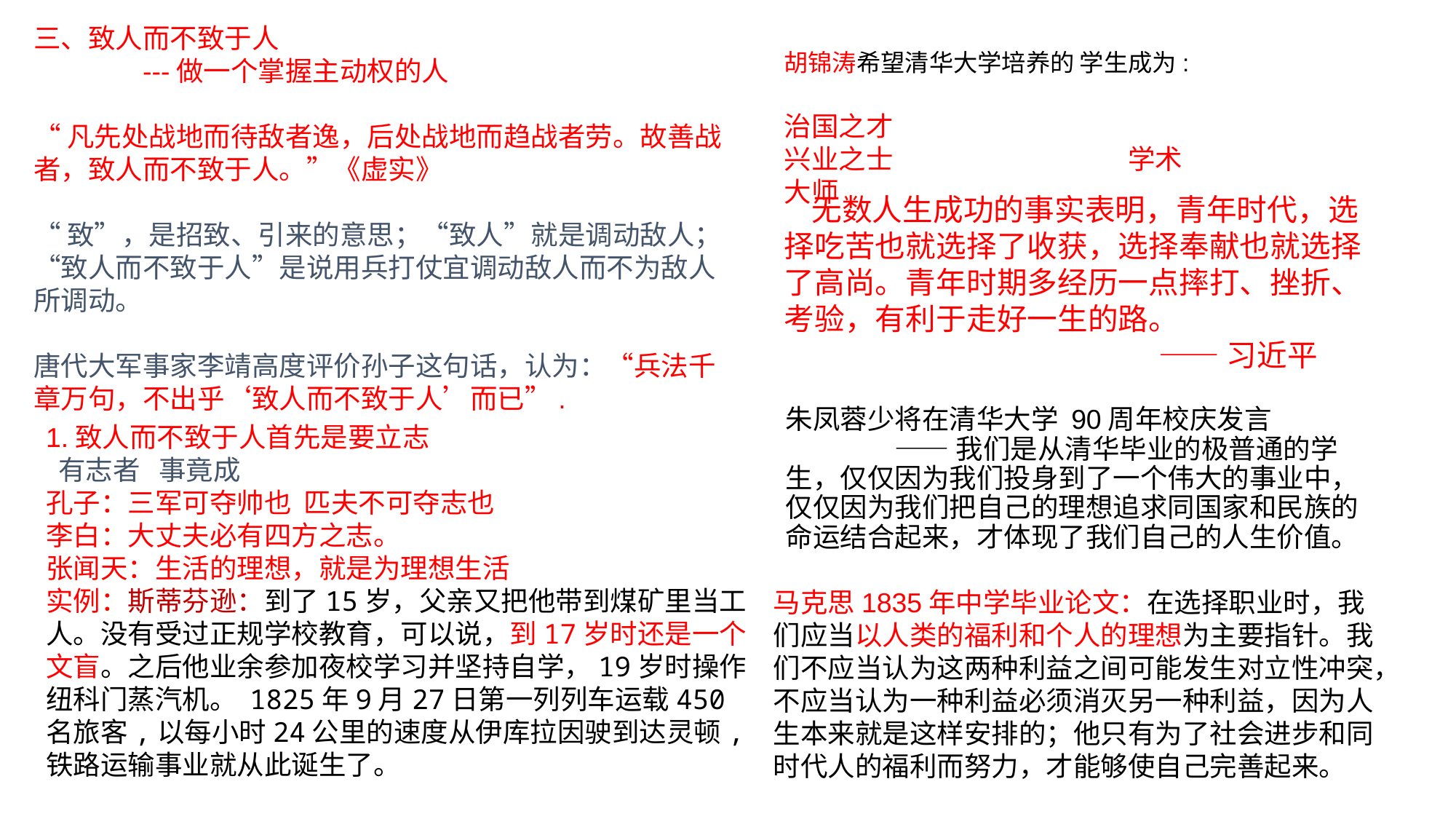

三、致人而不致于人
	---做一个掌握主动权的人
“凡先处战地而待敌者逸，后处战地而趋战者劳。故善战者，致人而不致于人。”《虚实》

“致”，是招致、引来的意思；“致人”就是调动敌人；“致人而不致于人”是说用兵打仗宜调动敌人而不为敌人所调动。

唐代大军事家李靖高度评价孙子这句话，认为：“兵法千章万句，不出乎‘致人而不致于人’而已”.
胡锦涛希望清华大学培养的 学生成为:
治国之才                                            兴业之士                                      学术大师
   无数人生成功的事实表明，青年时代，选择吃苦也就选择了收获，选择奉献也就选择了高尚。青年时期多经历一点摔打、挫折、考验，有利于走好一生的路。
			       ——习近平
朱凤蓉少将在清华大学 90周年校庆发言
 	——我们是从清华毕业的极普通的学生，仅仅因为我们投身到了一个伟大的事业中，仅仅因为我们把自己的理想追求同国家和民族的命运结合起来，才体现了我们自己的人生价值。
1.致人而不致于人首先是要立志
  有志者   事竟成
孔子：三军可夺帅也  匹夫不可夺志也
李白：大丈夫必有四方之志。
张闻天：生活的理想，就是为理想生活
实例：斯蒂芬逊：到了15岁，父亲又把他带到煤矿里当工人。没有受过正规学校教育，可以说，到17岁时还是一个文盲。之后他业余参加夜校学习并坚持自学，19岁时操作纽科门蒸汽机。 1825年9月27日第一列列车运载450名旅客,以每小时24公里的速度从伊库拉因驶到达灵顿,铁路运输事业就从此诞生了。
马克思1835年中学毕业论文：在选择职业时，我们应当以人类的福利和个人的理想为主要指针。我们不应当认为这两种利益之间可能发生对立性冲突，不应当认为一种利益必须消灭另一种利益，因为人生本来就是这样安排的；他只有为了社会进步和同时代人的福利而努力，才能够使自己完善起来。